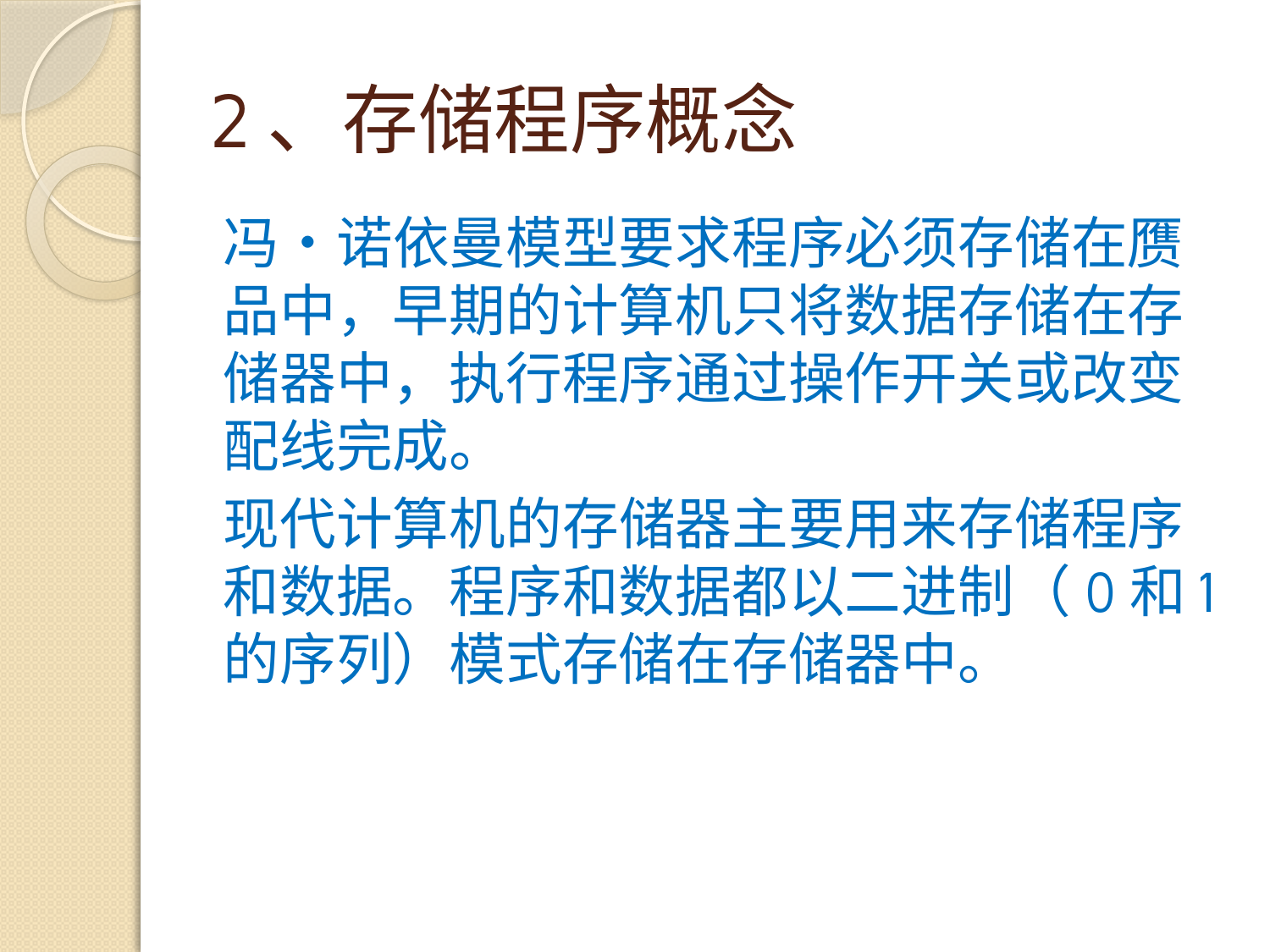

# 2、存储程序概念
冯•诺依曼模型要求程序必须存储在赝品中，早期的计算机只将数据存储在存储器中，执行程序通过操作开关或改变配线完成。
现代计算机的存储器主要用来存储程序和数据。程序和数据都以二进制（0和1的序列）模式存储在存储器中。